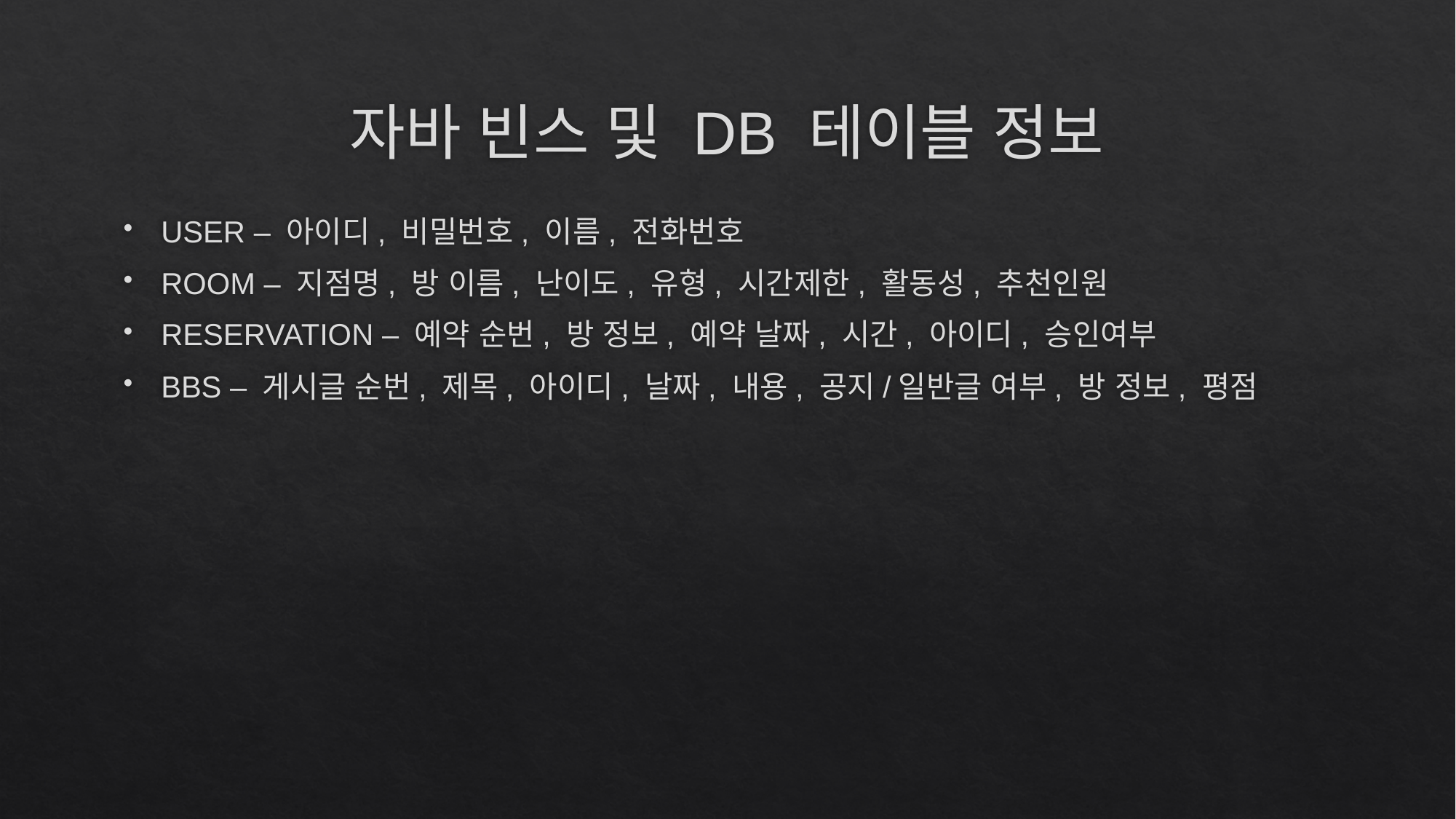

# 자바 빈스 및 DB 테이블 정보
USER – 아이디, 비밀번호, 이름, 전화번호
ROOM – 지점명, 방 이름, 난이도, 유형, 시간제한, 활동성, 추천인원
RESERVATION – 예약 순번, 방 정보, 예약 날짜, 시간, 아이디, 승인여부
BBS – 게시글 순번, 제목, 아이디, 날짜, 내용, 공지/일반글 여부, 방 정보, 평점